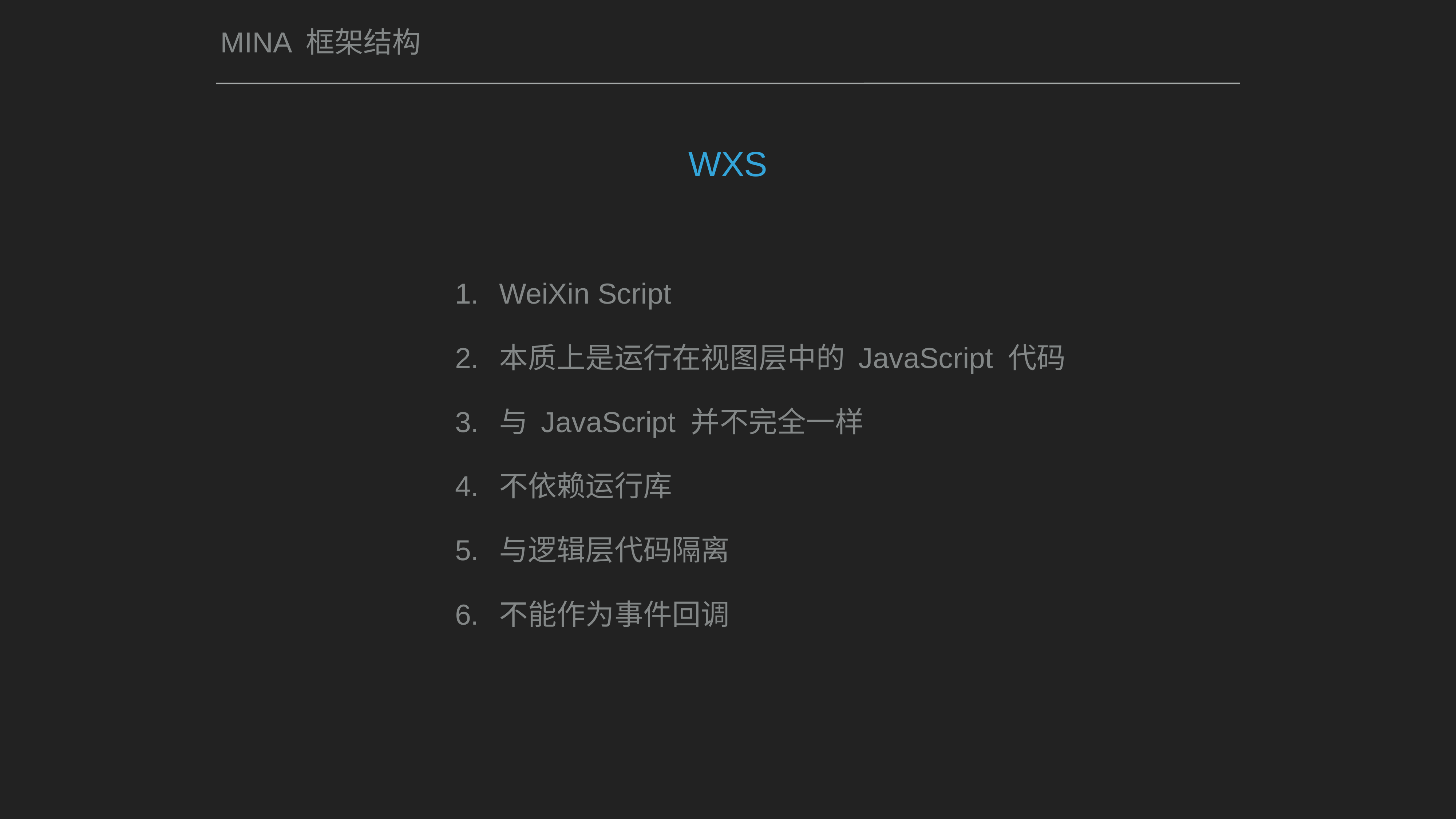

# MINA 框架结构
WXS
WeiXin Script
本质上是运行在视图层中的 JavaScript 代码
与 JavaScript 并不完全一样
不依赖运行库
与逻辑层代码隔离
不能作为事件回调